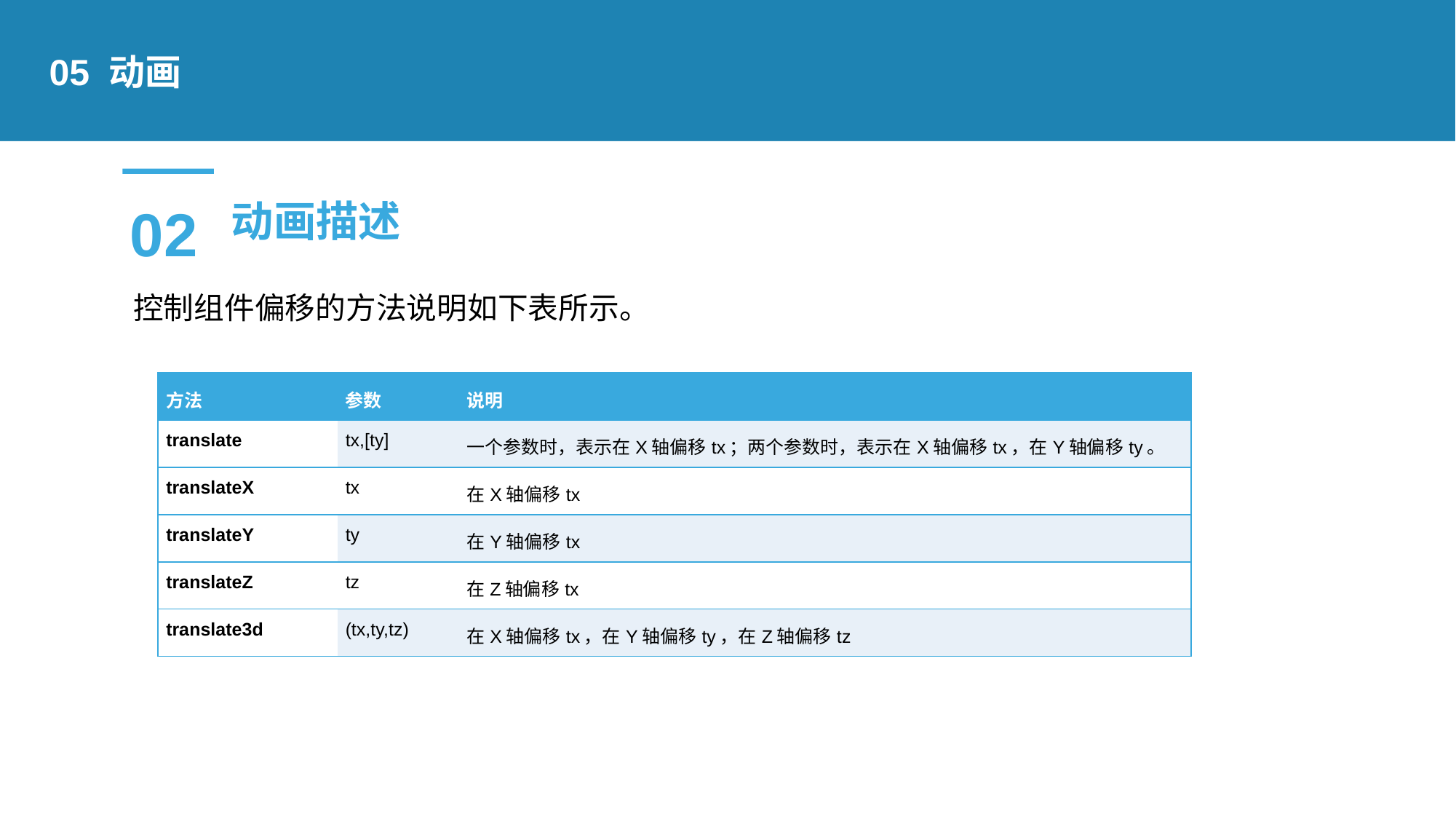

05 动画
02

动画描述
控制组件偏移的方法说明如下表所示。

| 方法 | 参数 | 说明 |
| --- | --- | --- |
| translate | tx,[ty] | 一个参数时，表示在X轴偏移tx；两个参数时，表示在X轴偏移tx，在Y轴偏移ty。 |
| translateX | tx | 在X轴偏移tx |
| translateY | ty | 在Y轴偏移tx |
| translateZ | tz | 在Z轴偏移tx |
| translate3d | (tx,ty,tz) | 在X轴偏移tx，在Y轴偏移ty，在Z轴偏移tz |